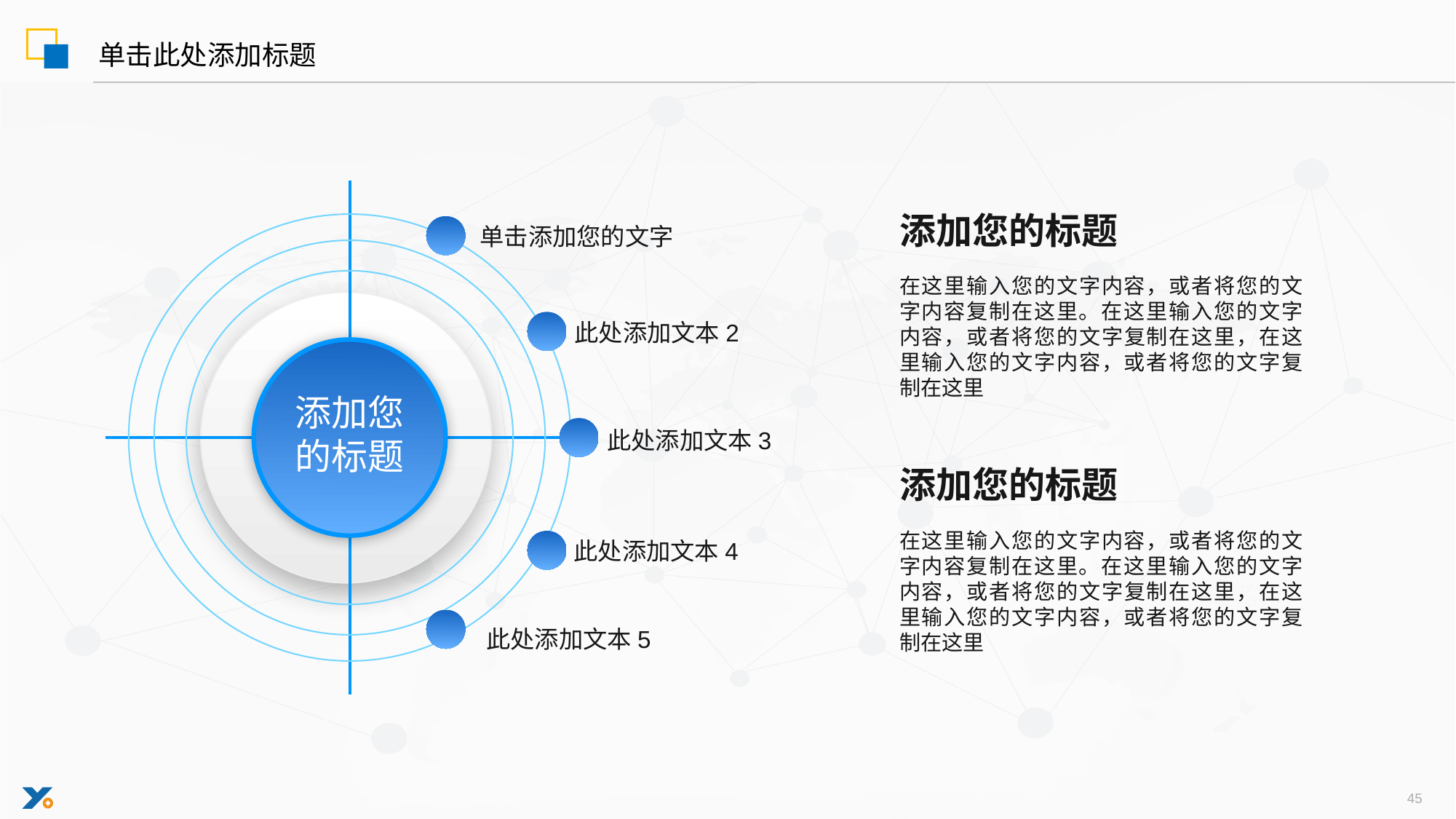

单击此处添加标题

添加您的标题
单击添加您的文字

在这里输入您的文字内容，或者将您的文字内容复制在这里。在这里输入您的文字内容，或者将您的文字复制在这里，在这里输入您的文字内容，或者将您的文字复制在这里

此处添加文本2

添加您
的标题

此处添加文本3
添加您的标题
在这里输入您的文字内容，或者将您的文字内容复制在这里。在这里输入您的文字内容，或者将您的文字复制在这里，在这里输入您的文字内容，或者将您的文字复制在这里

此处添加文本4

此处添加文本5